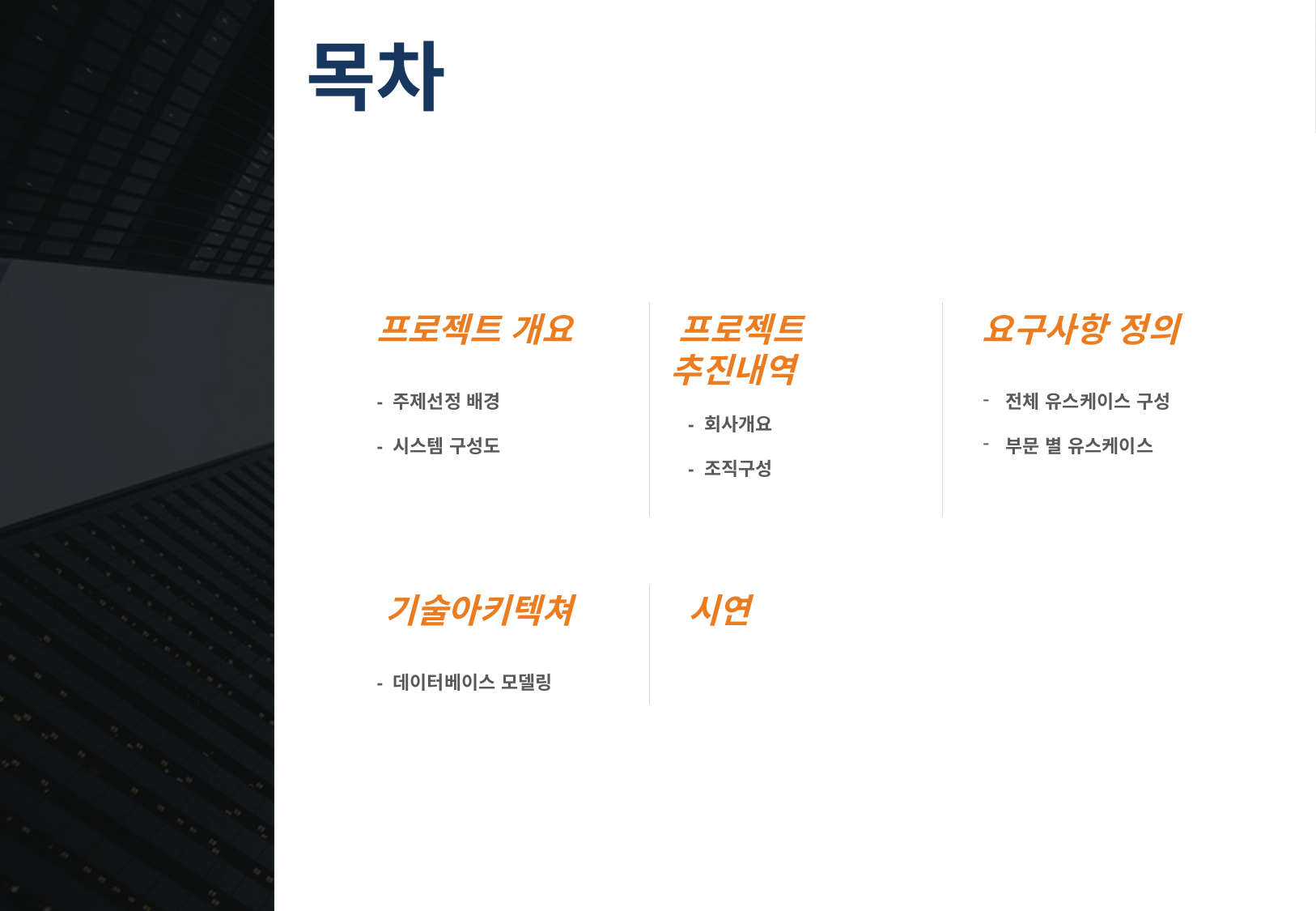

목차
프로젝트 개요
- 주제선정 배경
- 시스템 구성도
 프로젝트
 추진내역

- 회사개요
- 조직구성
요구사항 정의
전체 유스케이스 구성
부문 별 유스케이스
기술아키텍쳐
- 데이터베이스 모델링
시연